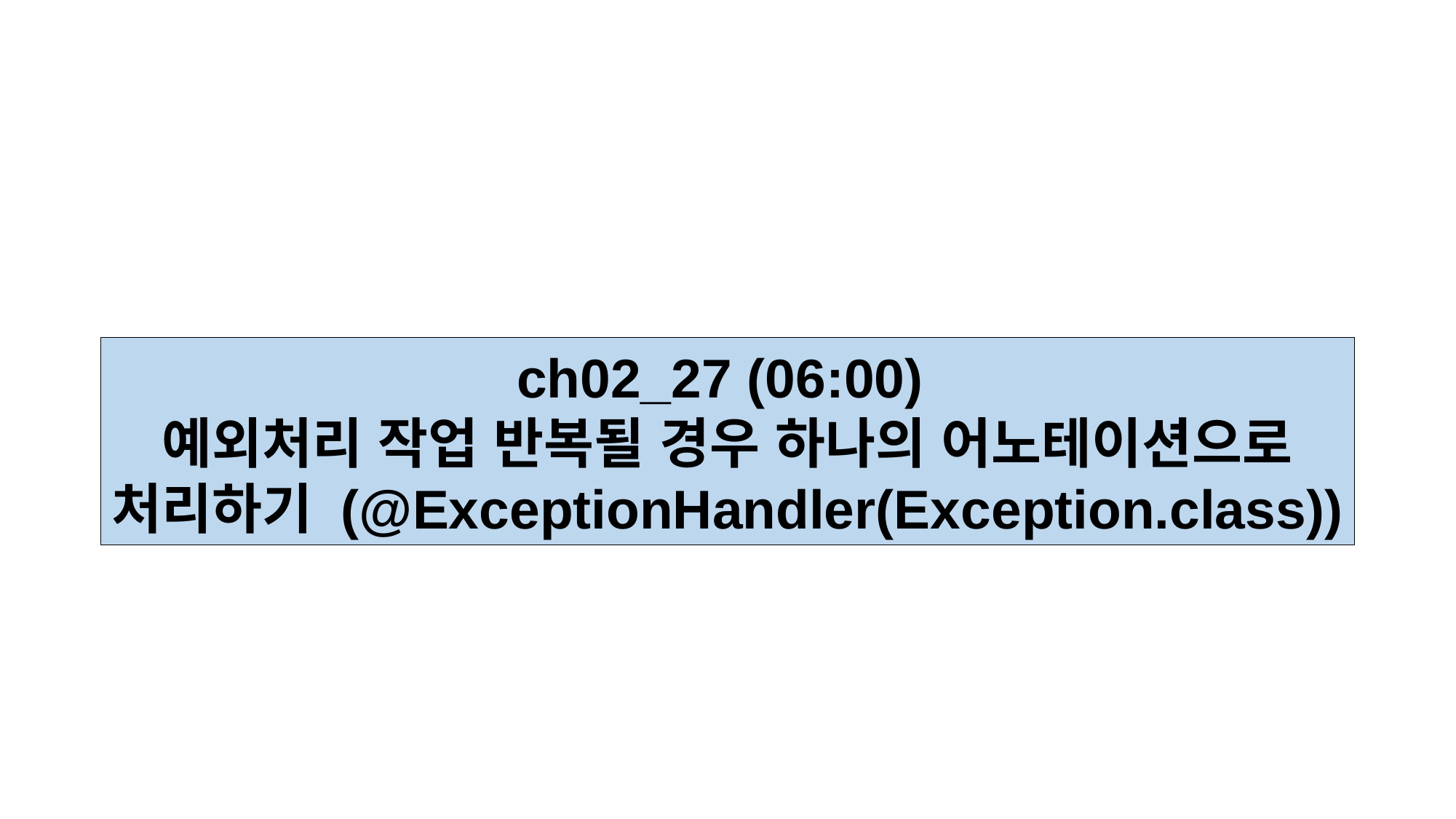

ch02_27 (06:00)
예외처리 작업 반복될 경우 하나의 어노테이션으로
처리하기 (@ExceptionHandler(Exception.class))